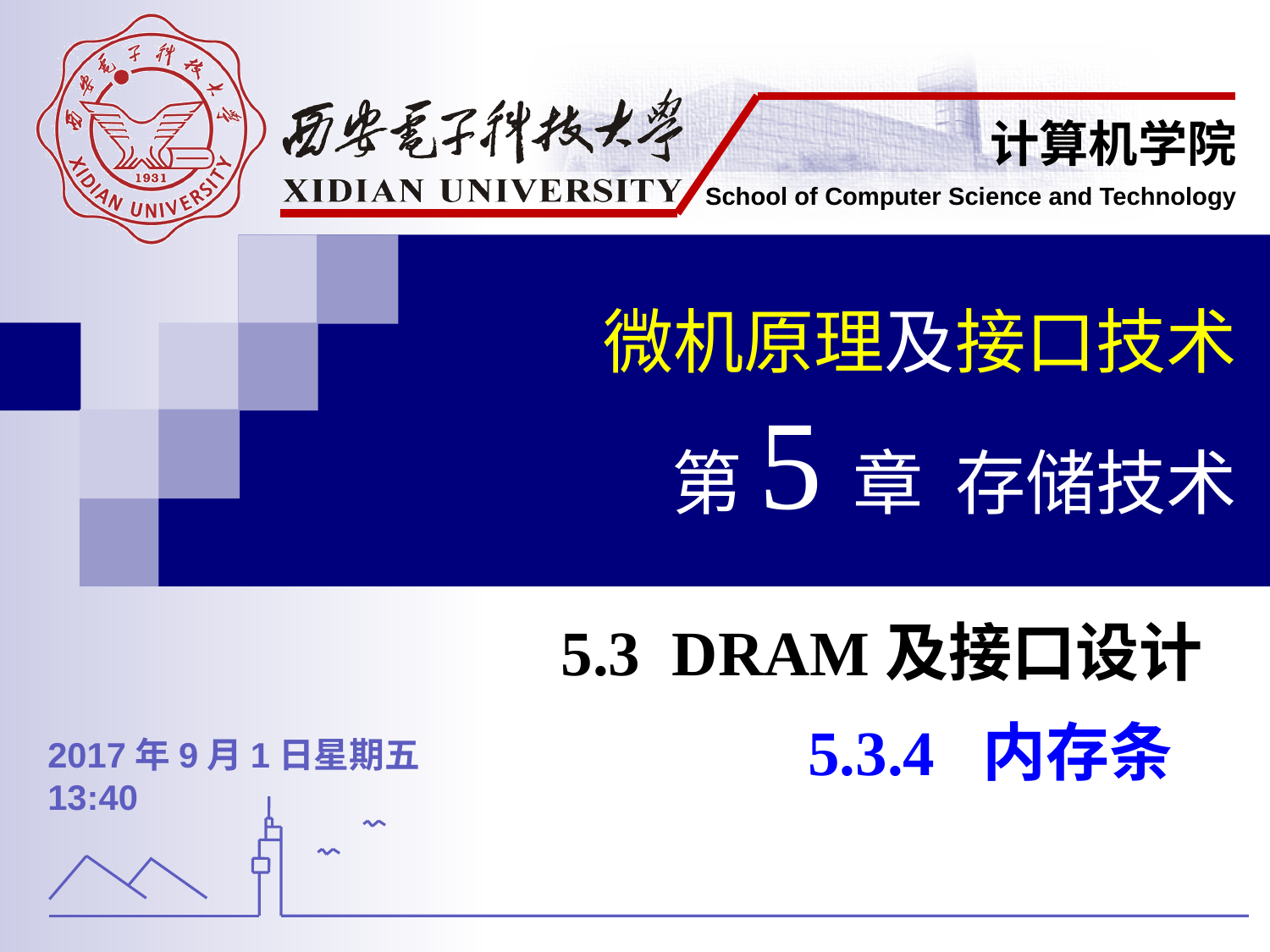

微机原理及接口技术
第5章  存储技术
5.3  DRAM及接口设计
5.3.4  内存条